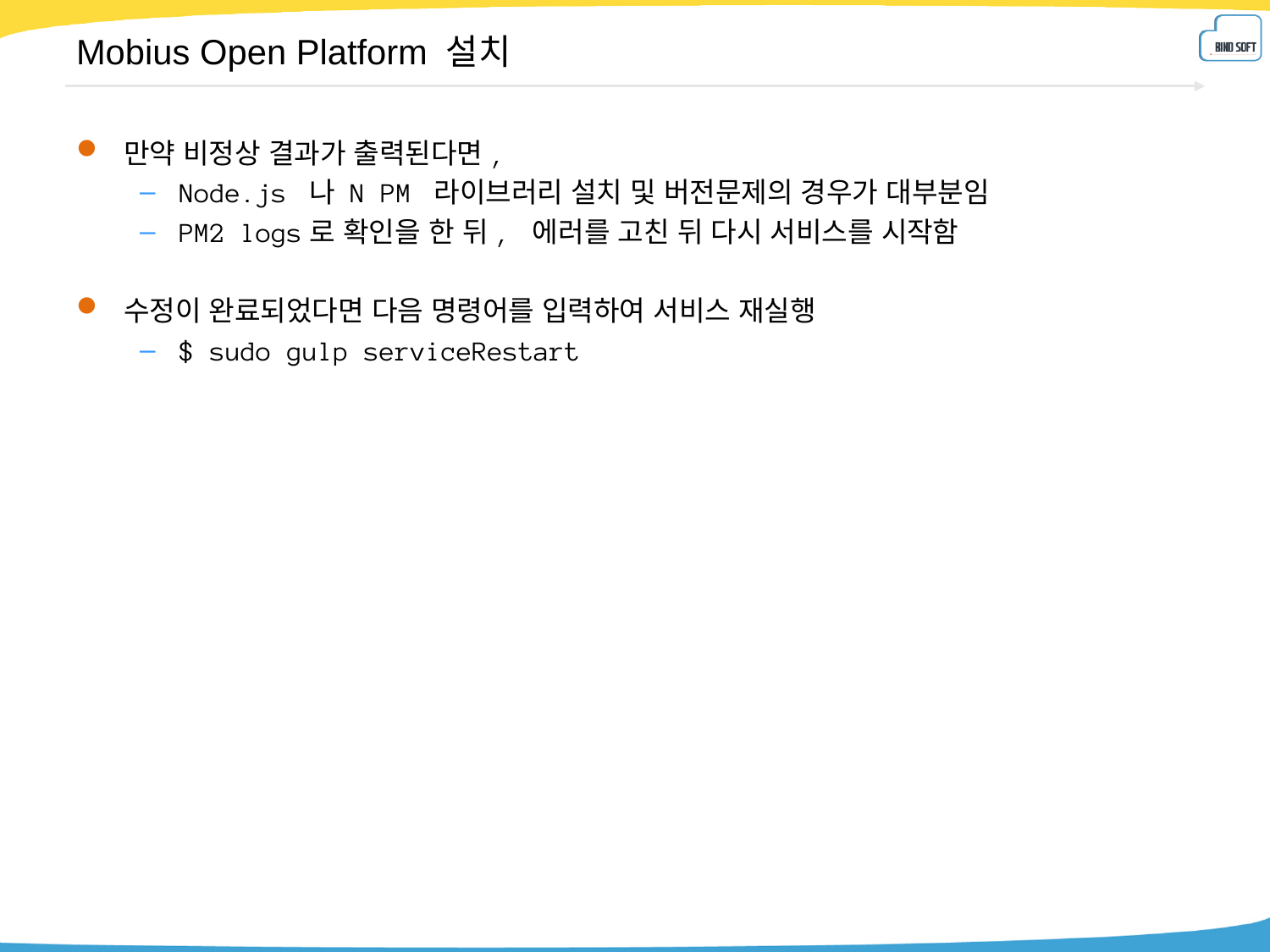

# Mobius Open Platform 설치
만약 비정상 결과가 출력된다면,
Node.js 나 N PM 라이브러리 설치 및 버전문제의 경우가 대부분임
PM2 logs로 확인을 한 뒤, 에러를 고친 뒤 다시 서비스를 시작함

수정이 완료되었다면 다음 명령어를 입력하여 서비스 재실행
$ sudo gulp serviceRestart